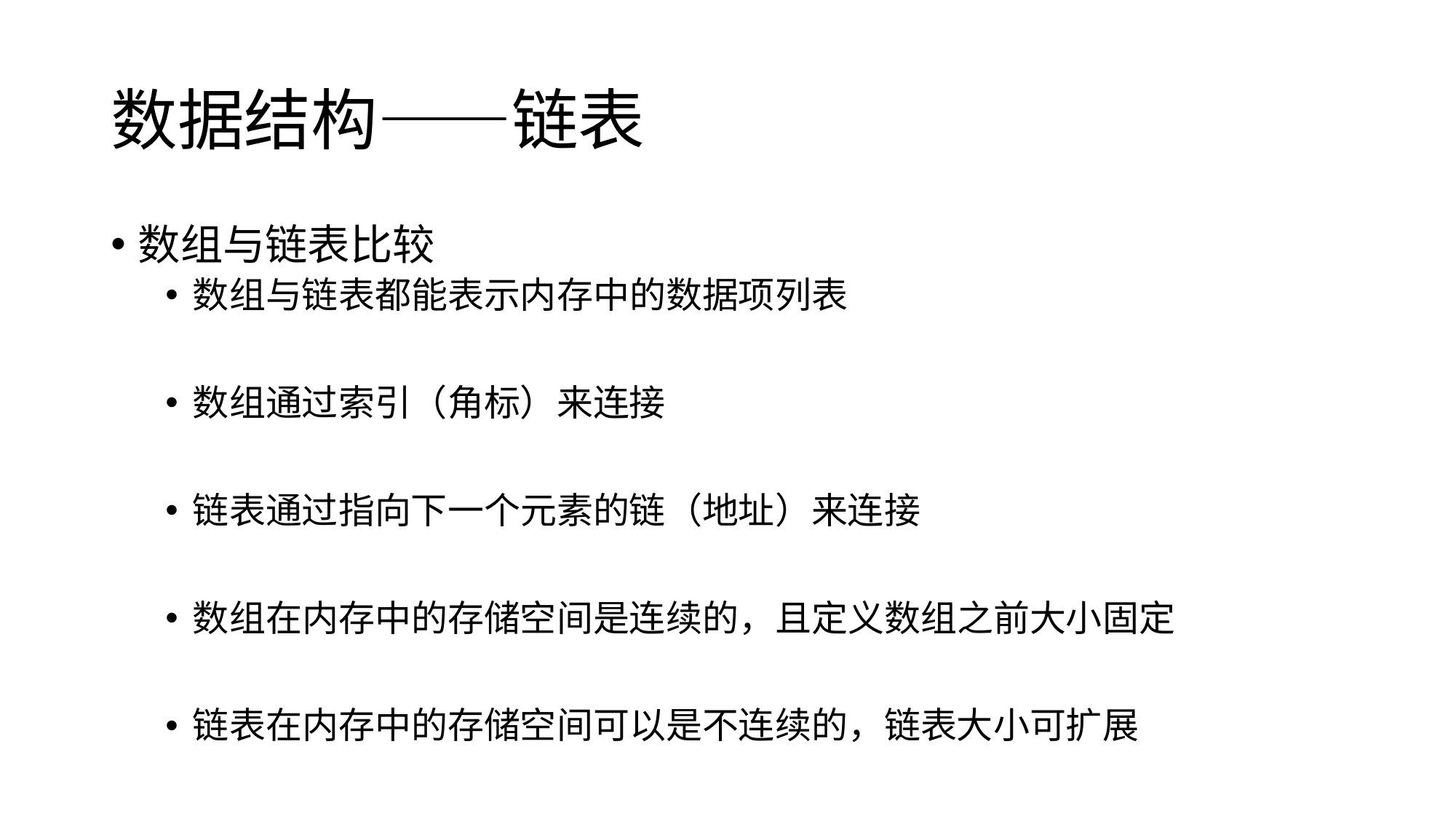

# 数据结构——链表
数组与链表比较
数组与链表都能表示内存中的数据项列表

数组通过索引（角标）来连接

链表通过指向下一个元素的链（地址）来连接

数组在内存中的存储空间是连续的，且定义数组之前大小固定

链表在内存中的存储空间可以是不连续的，链表大小可扩展